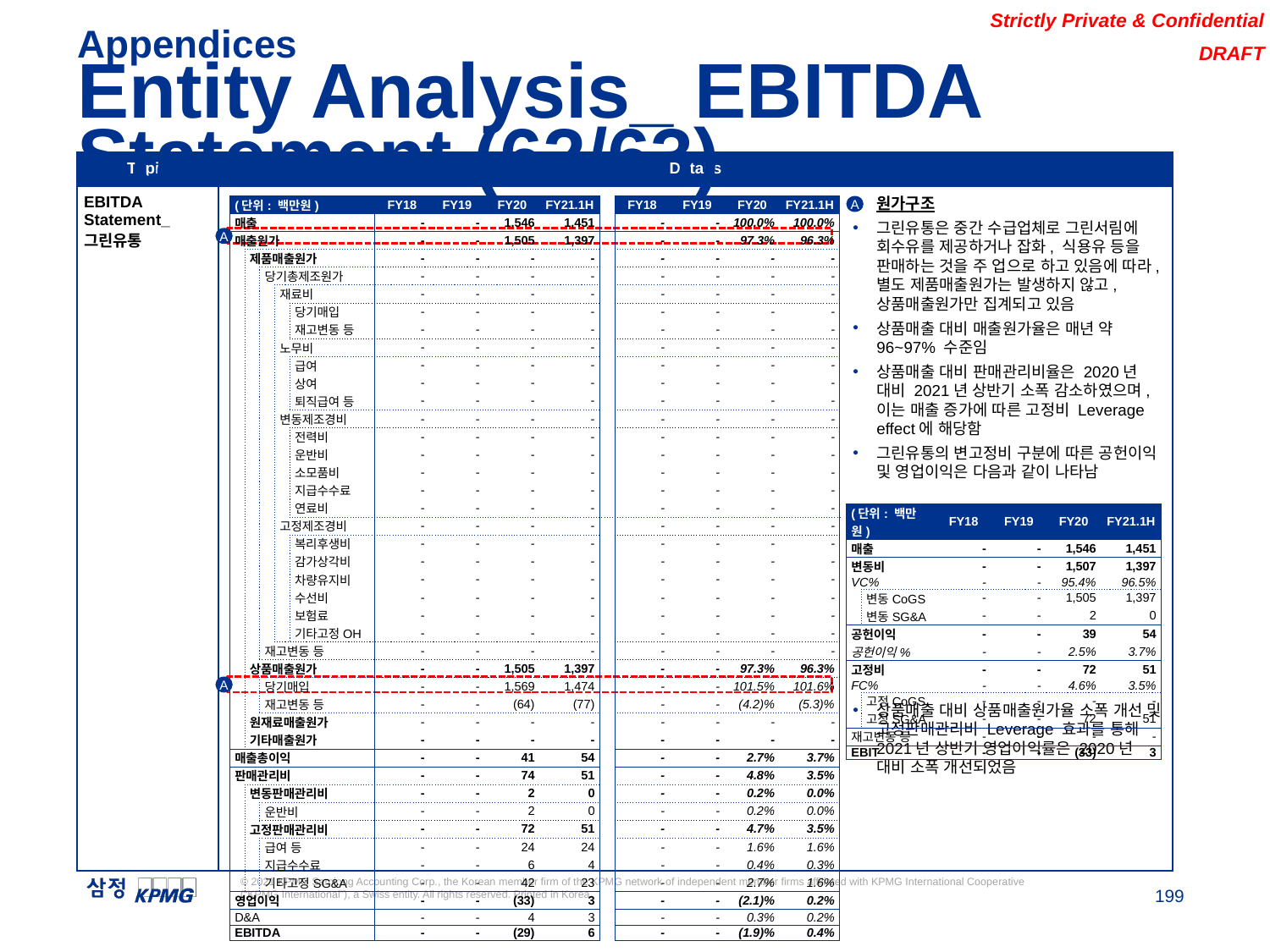

Appendices
Entity Analysis_ EBITDA Statement (62/63)
| Topic | Details |
| --- | --- |
| EBITDA Statement\_ 그린유통 |  |
원가구조
그린유통은 중간 수급업체로 그린서림에 회수유를 제공하거나 잡화, 식용유 등을 판매하는 것을 주 업으로 하고 있음에 따라, 별도 제품매출원가는 발생하지 않고, 상품매출원가만 집계되고 있음
상품매출 대비 매출원가율은 매년 약 96~97% 수준임
상품매출 대비 판매관리비율은 2020년 대비 2021년 상반기 소폭 감소하였으며, 이는 매출 증가에 따른 고정비 Leverage effect에 해당함
그린유통의 변고정비 구분에 따른 공헌이익 및 영업이익은 다음과 같이 나타남

상품매출 대비 상품매출원가율 소폭 개선 및 고정판매관리비 Leverage 효과를 통해 2021년 상반기 영업이익률은 2020년 대비 소폭 개선되었음
| (단위: 백만원) |  |  |  |  | FY18 | FY19 | FY20 | FY21.1H |  | FY18 | FY19 | FY20 | FY21.1H |
| --- | --- | --- | --- | --- | --- | --- | --- | --- | --- | --- | --- | --- | --- |
| 매출 |  |  |  |  | - | - | 1,546 | 1,451 |  | - | - | 100.0% | 100.0% |
| 매출원가 |  |  |  |  | - | - | 1,505 | 1,397 |  | - | - | 97.3% | 96.3% |
|  | 제품매출원가 |  |  |  | - | - | - | - |  | - | - | - | - |
|  |  | 당기총제조원가 |  |  | - | - | - | - |  | - | - | - | - |
|  |  |  | 재료비 |  | - | - | - | - |  | - | - | - | - |
|  |  |  |  | 당기매입 | - | - | - | - |  | - | - | - | - |
|  |  |  |  | 재고변동 등 | - | - | - | - |  | - | - | - | - |
|  |  |  | 노무비 |  | - | - | - | - |  | - | - | - | - |
|  |  |  |  | 급여 | - | - | - | - |  | - | - | - | - |
|  |  |  |  | 상여 | - | - | - | - |  | - | - | - | - |
|  |  |  |  | 퇴직급여 등 | - | - | - | - |  | - | - | - | - |
|  |  |  | 변동제조경비 |  | - | - | - | - |  | - | - | - | - |
|  |  |  |  | 전력비 | - | - | - | - |  | - | - | - | - |
|  |  |  |  | 운반비 | - | - | - | - |  | - | - | - | - |
|  |  |  |  | 소모품비 | - | - | - | - |  | - | - | - | - |
|  |  |  |  | 지급수수료 | - | - | - | - |  | - | - | - | - |
|  |  |  |  | 연료비 | - | - | - | - |  | - | - | - | - |
|  |  |  | 고정제조경비 |  | - | - | - | - |  | - | - | - | - |
|  |  |  |  | 복리후생비 | - | - | - | - |  | - | - | - | - |
|  |  |  |  | 감가상각비 | - | - | - | - |  | - | - | - | - |
|  |  |  |  | 차량유지비 | - | - | - | - |  | - | - | - | - |
|  |  |  |  | 수선비 | - | - | - | - |  | - | - | - | - |
|  |  |  |  | 보험료 | - | - | - | - |  | - | - | - | - |
|  |  |  |  | 기타고정OH | - | - | - | - |  | - | - | - | - |
|  |  | 재고변동 등 |  |  | - | - | - | - |  | - | - | - | - |
|  | 상품매출원가 |  |  |  | - | - | 1,505 | 1,397 |  | - | - | 97.3% | 96.3% |
|  |  | 당기매입 |  |  | - | - | 1,569 | 1,474 |  | - | - | 101.5% | 101.6% |
|  |  | 재고변동 등 |  |  | - | - | (64) | (77) |  | - | - | (4.2)% | (5.3)% |
|  | 원재료매출원가 |  |  |  | - | - | - | - |  | - | - | - | - |
|  | 기타매출원가 |  |  |  | - | - | - | - |  | - | - | - | - |
| 매출총이익 |  |  |  |  | - | - | 41 | 54 |  | - | - | 2.7% | 3.7% |
| 판매관리비 |  |  |  |  | - | - | 74 | 51 |  | - | - | 4.8% | 3.5% |
|  | 변동판매관리비 |  |  |  | - | - | 2 | 0 |  | - | - | 0.2% | 0.0% |
|  |  | 운반비 |  |  | - | - | 2 | 0 |  | - | - | 0.2% | 0.0% |
|  | 고정판매관리비 |  |  |  | - | - | 72 | 51 |  | - | - | 4.7% | 3.5% |
|  |  | 급여 등 |  |  | - | - | 24 | 24 |  | - | - | 1.6% | 1.6% |
|  |  | 지급수수료 |  |  | - | - | 6 | 4 |  | - | - | 0.4% | 0.3% |
|  |  | 기타고정SG&A |  |  | - | - | 42 | 23 |  | - | - | 2.7% | 1.6% |
| 영업이익 |  |  |  |  | - | - | (33) | 3 |  | - | - | (2.1)% | 0.2% |
| D&A |  |  |  |  | - | - | 4 | 3 |  | - | - | 0.3% | 0.2% |
| EBITDA |  |  |  |  | - | - | (29) | 6 |  | - | - | (1.9)% | 0.4% |
A
A

| (단위: 백만원) |  | FY18 | FY19 | FY20 | FY21.1H |
| --- | --- | --- | --- | --- | --- |
| 매출 |  | - | - | 1,546 | 1,451 |
| 변동비 |  | - | - | 1,507 | 1,397 |
| VC% |  | - | - | 95.4% | 96.5% |
|  | 변동CoGS | - | - | 1,505 | 1,397 |
|  | 변동SG&A | - | - | 2 | 0 |
| 공헌이익 |  | - | - | 39 | 54 |
| 공헌이익% |  | - | - | 2.5% | 3.7% |
| 고정비 |  | - | - | 72 | 51 |
| FC% |  | - | - | 4.6% | 3.5% |
|  | 고정CoGS | - | - | - | - |
|  | 고정SG&A | - | - | 72 | 51 |
| 재고변동 등 |  | - | - | - | - |
| EBIT |  | - | - | (33) | 3 |
A